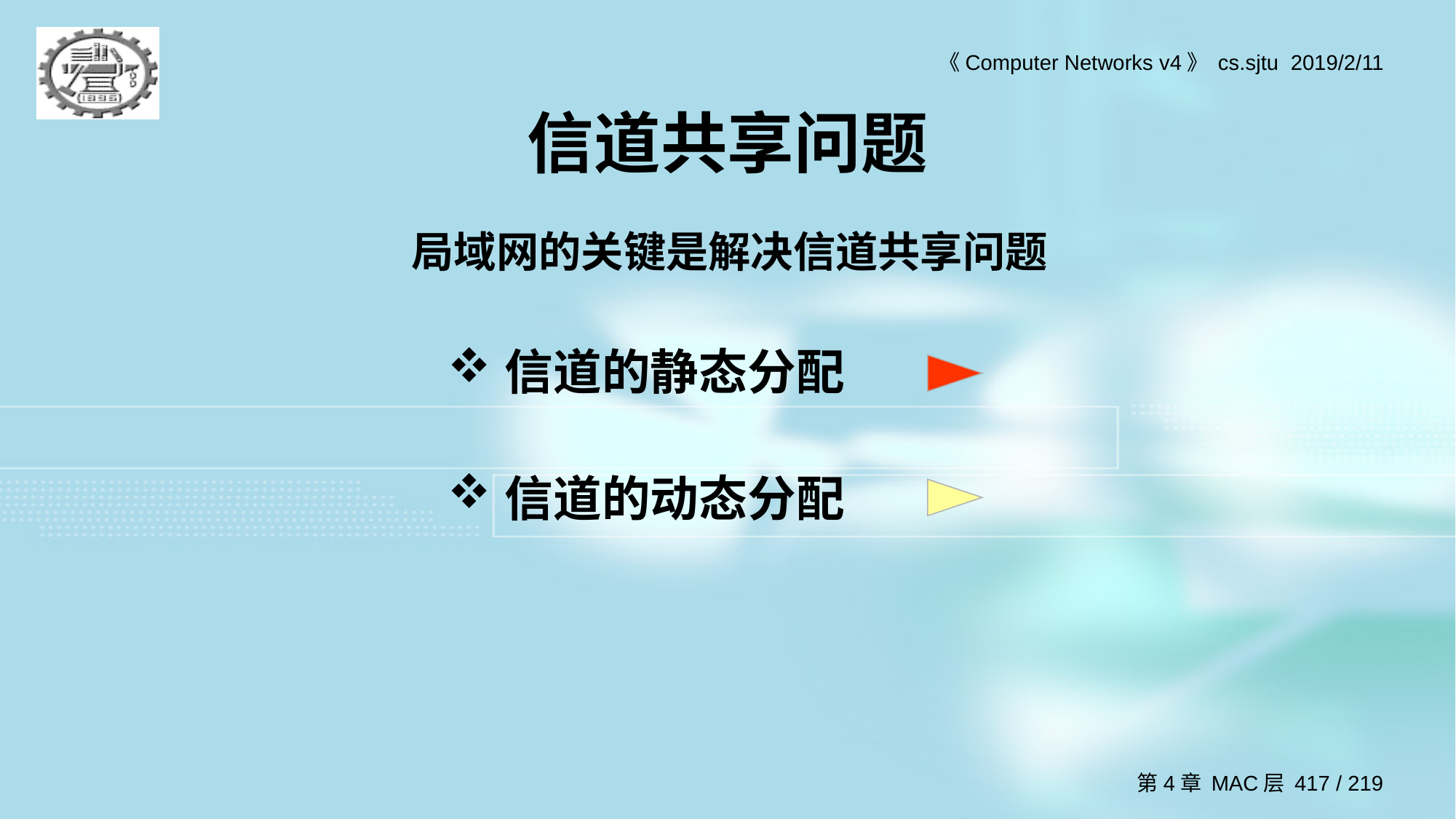

# 信道共享问题
局域网的关键是解决信道共享问题
信道的静态分配
信道的动态分配